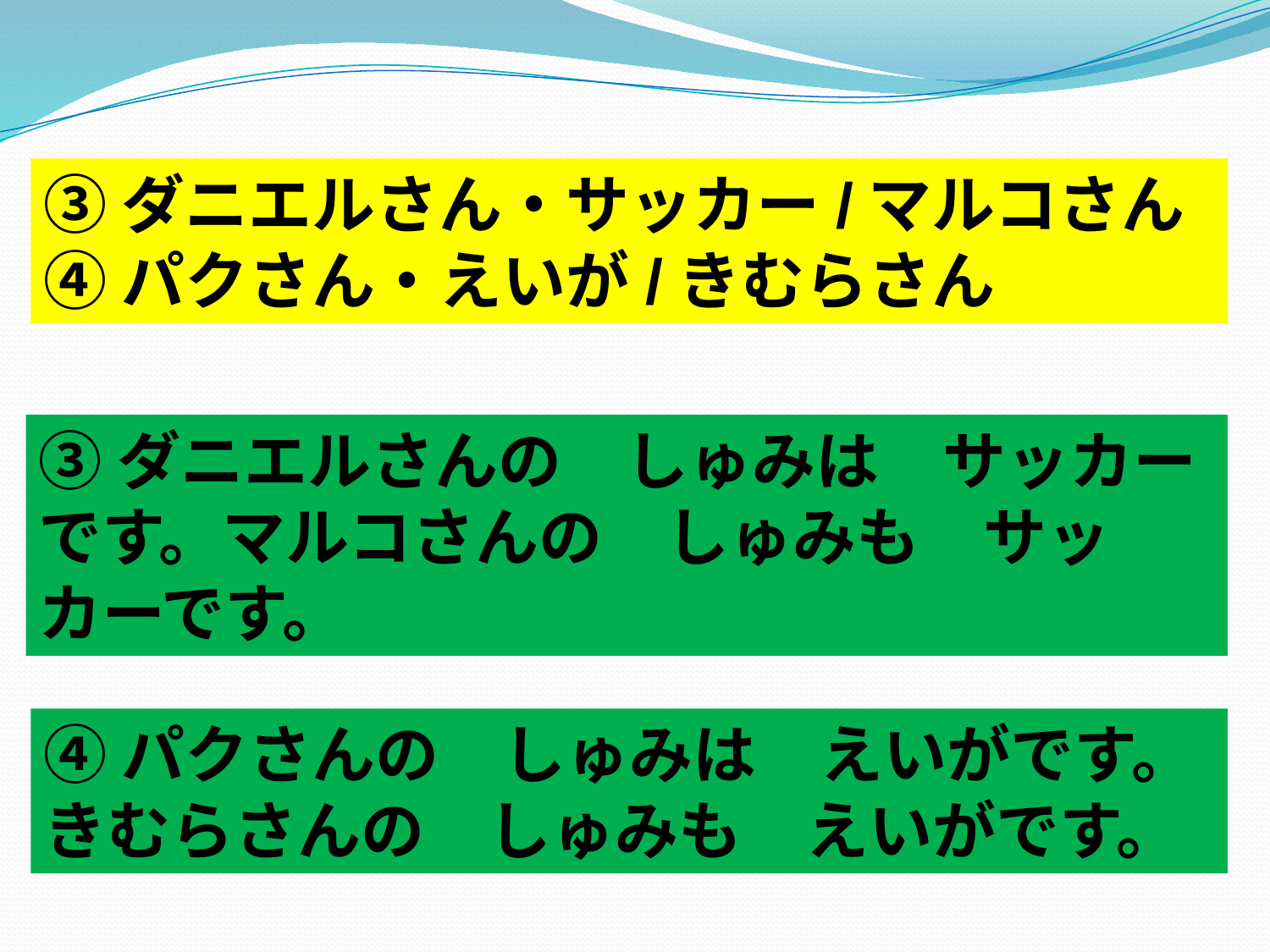

③ダニエルさん・サッカー/マルコさん
④パクさん・えいが/きむらさん
③ダニエルさんの　しゅみは　サッカーです。マルコさんの　しゅみも　サッカーです。
④パクさんの　しゅみは　えいがです。
きむらさんの　しゅみも　えいがです。